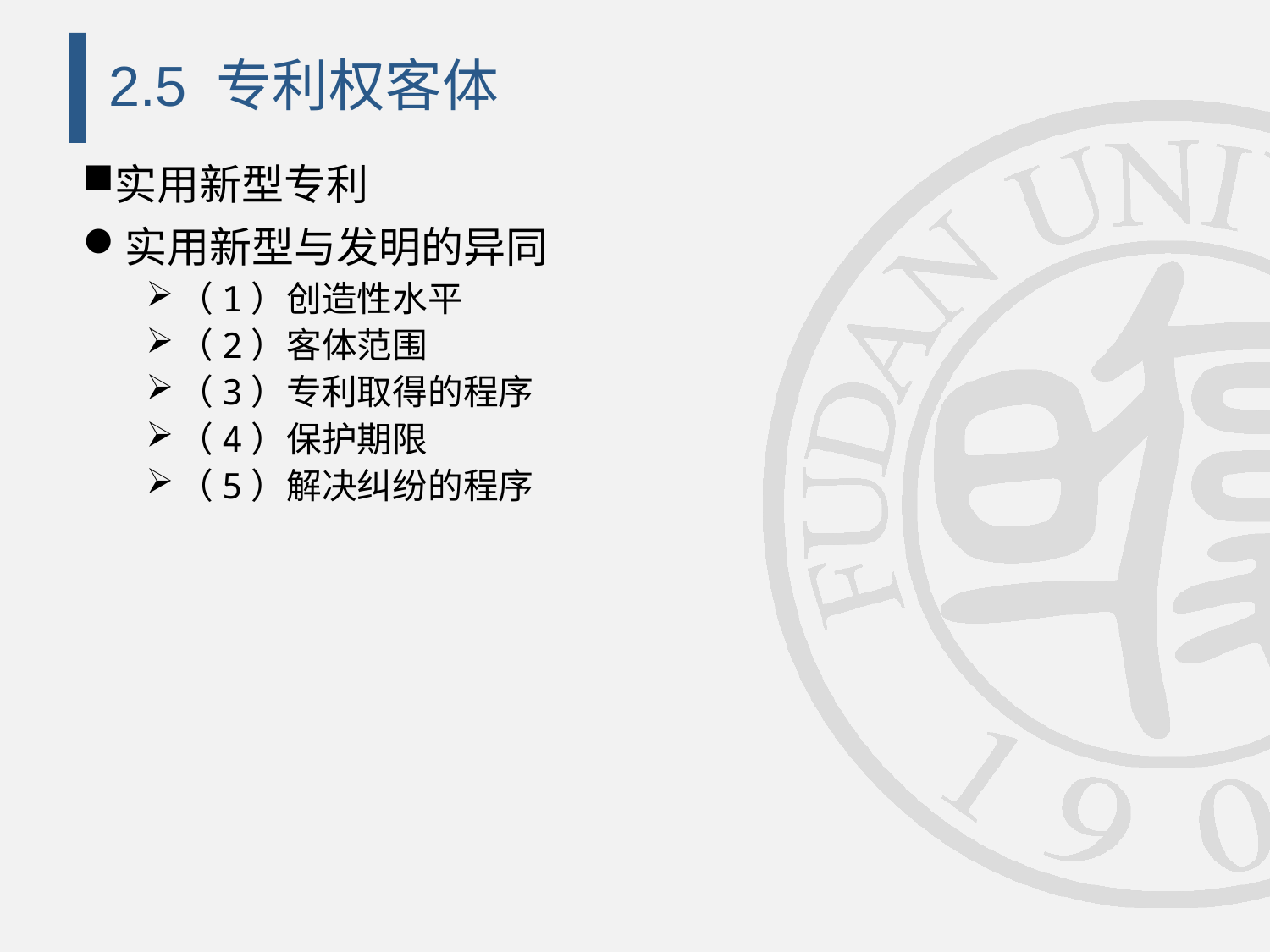

# 2.5 专利权客体
实用新型专利
实用新型与发明的异同
（1）创造性水平
（2）客体范围
（3）专利取得的程序
（4）保护期限
（5）解决纠纷的程序